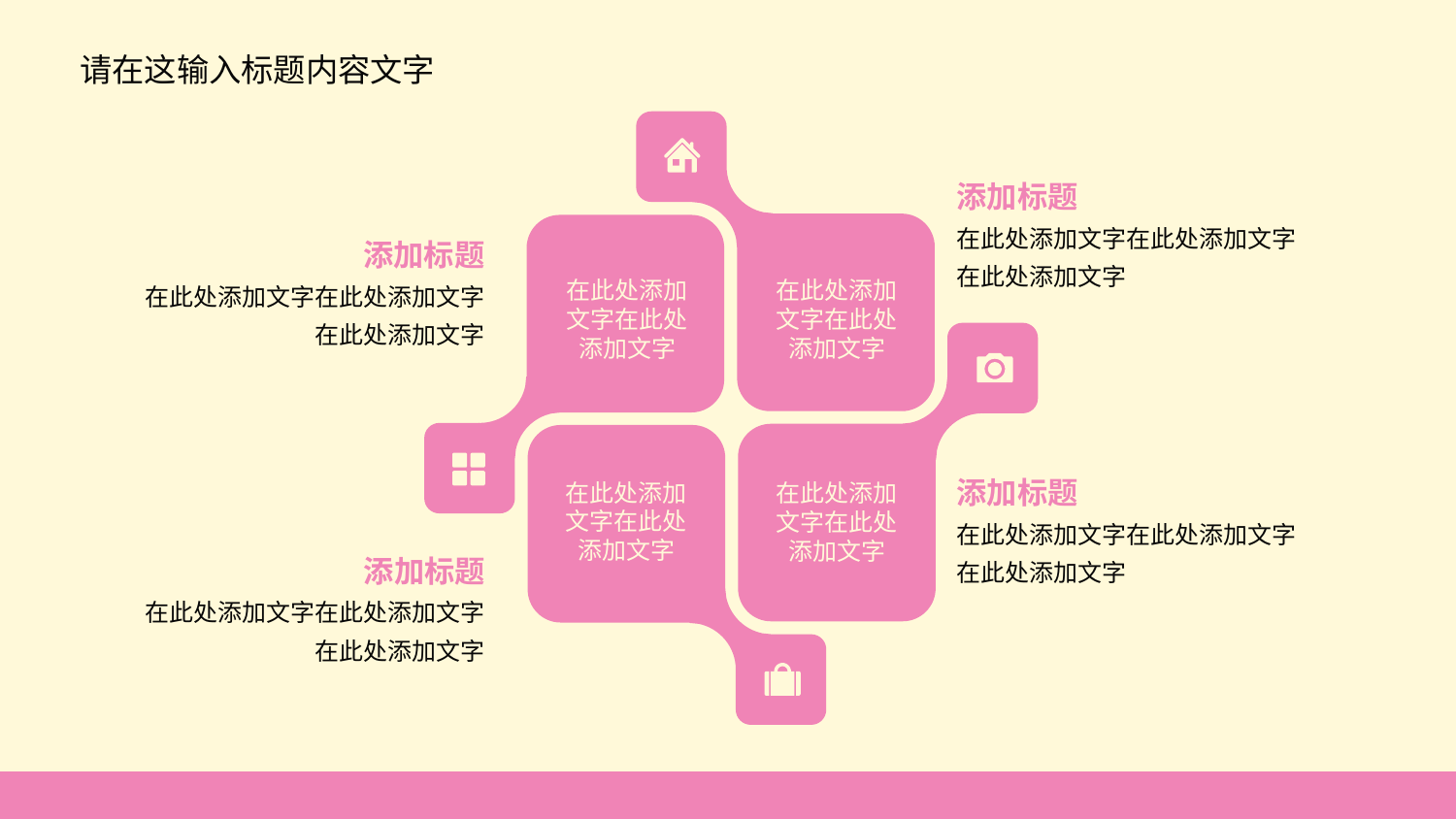

请在这输入标题内容文字

在此处添加文字在此处添加文字
在此处添加文字在此处添加文字

在此处添加文字在此处添加文字
在此处添加文字在此处添加文字

添加标题
在此处添加文字在此处添加文字
在此处添加文字
添加标题
在此处添加文字在此处添加文字
在此处添加文字
添加标题
在此处添加文字在此处添加文字
在此处添加文字
添加标题
在此处添加文字在此处添加文字
在此处添加文字